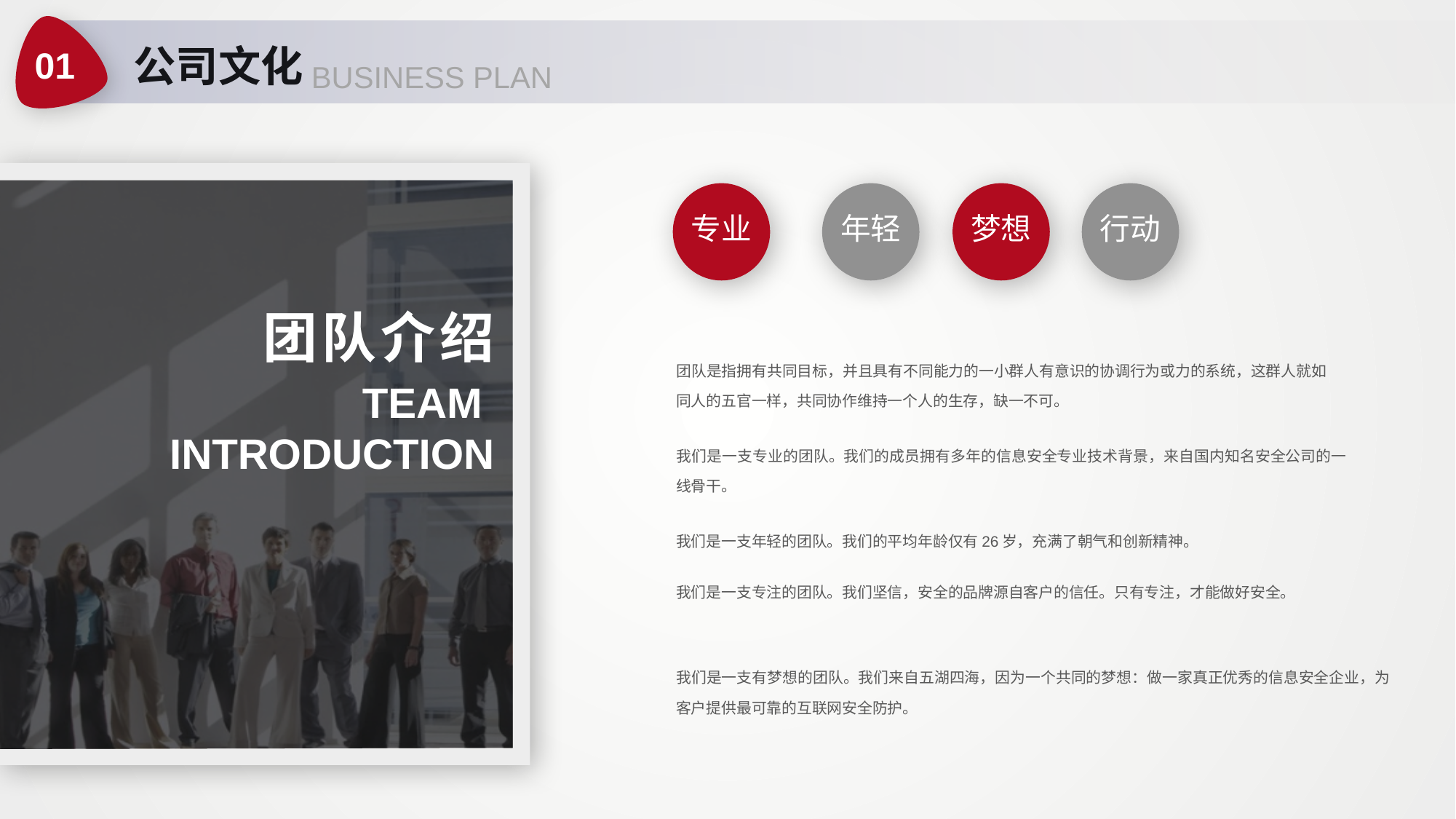

01

公司文化
BUSINESS PLAN

专业

年轻

梦想

行动
团队介绍
团队是指拥有共同目标，并且具有不同能力的一小群人有意识的协调行为或力的系统，这群人就如同人的五官一样，共同协作维持一个人的生存，缺一不可。
TEAM
INTRODUCTION
我们是一支专业的团队。我们的成员拥有多年的信息安全专业技术背景，来自国内知名安全公司的一线骨干。
我们是一支年轻的团队。我们的平均年龄仅有26岁，充满了朝气和创新精神。
我们是一支专注的团队。我们坚信，安全的品牌源自客户的信任。只有专注，才能做好安全。
我们是一支有梦想的团队。我们来自五湖四海，因为一个共同的梦想：做一家真正优秀的信息安全企业，为客户提供最可靠的互联网安全防护。